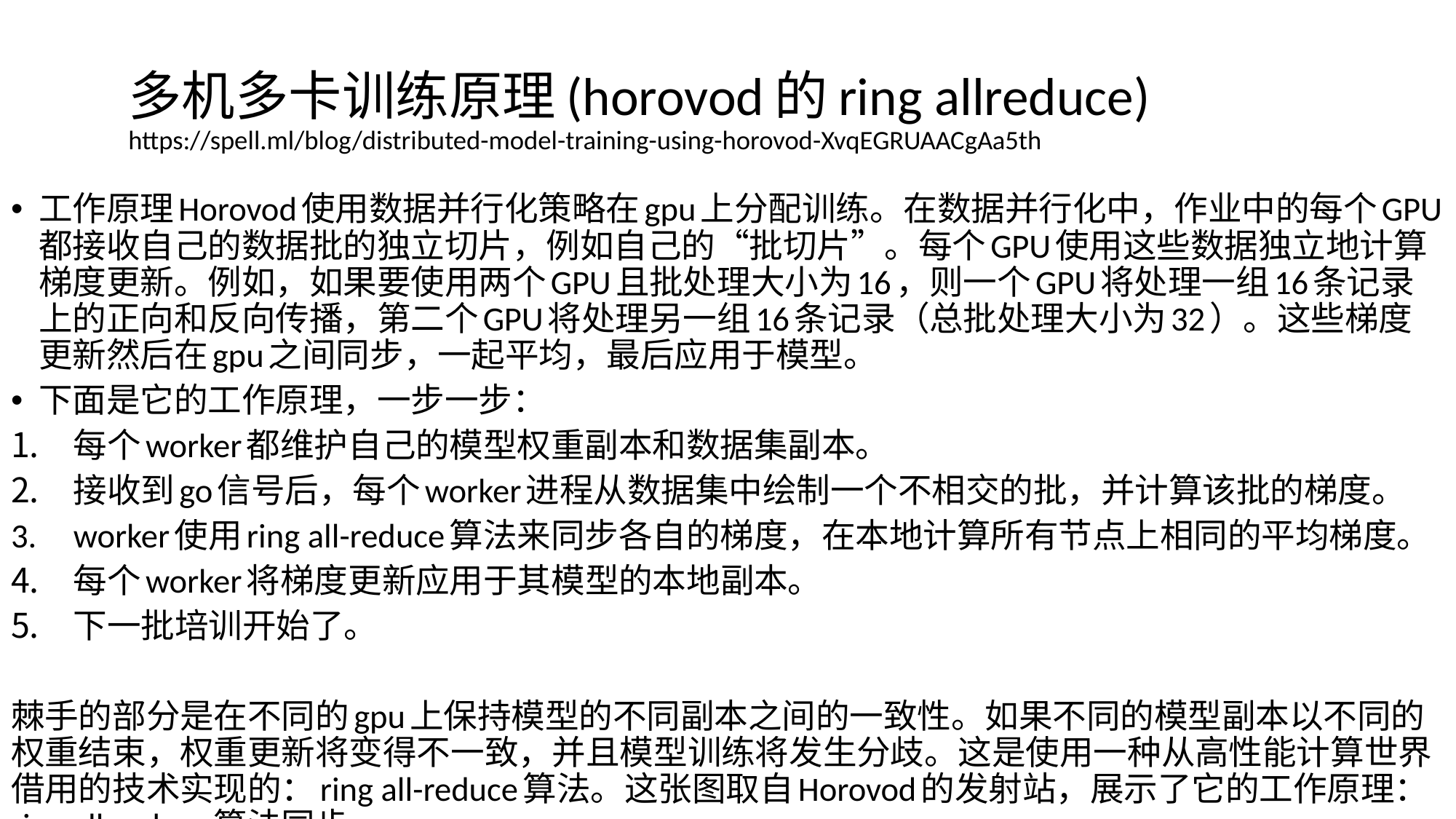

# 多机多卡训练原理(horovod的ring allreduce) https://spell.ml/blog/distributed-model-training-using-horovod-XvqEGRUAACgAa5th
工作原理Horovod使用数据并行化策略在gpu上分配训练。在数据并行化中，作业中的每个GPU都接收自己的数据批的独立切片，例如自己的“批切片”。每个GPU使用这些数据独立地计算梯度更新。例如，如果要使用两个GPU且批处理大小为16，则一个GPU将处理一组16条记录上的正向和反向传播，第二个GPU将处理另一组16条记录（总批处理大小为32）。这些梯度更新然后在gpu之间同步，一起平均，最后应用于模型。
下面是它的工作原理，一步一步：
每个worker都维护自己的模型权重副本和数据集副本。
接收到go信号后，每个worker进程从数据集中绘制一个不相交的批，并计算该批的梯度。
worker使用ring all-reduce算法来同步各自的梯度，在本地计算所有节点上相同的平均梯度。
每个worker将梯度更新应用于其模型的本地副本。
下一批培训开始了。

棘手的部分是在不同的gpu上保持模型的不同副本之间的一致性。如果不同的模型副本以不同的权重结束，权重更新将变得不一致，并且模型训练将发生分歧。这是使用一种从高性能计算世界借用的技术实现的：ring all-reduce算法。这张图取自Horovod的发射站，展示了它的工作原理：ring all-reduce算法同步